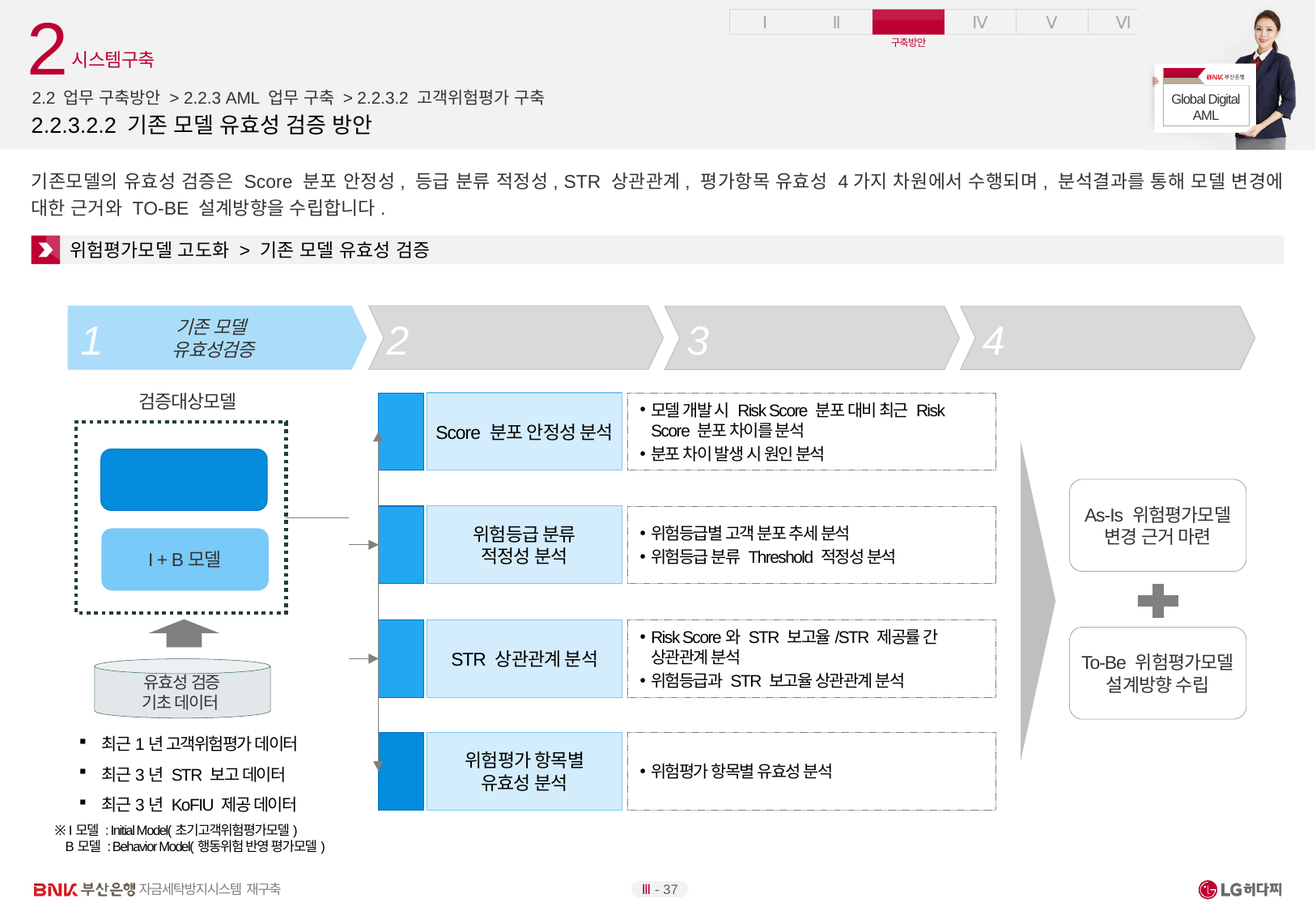

2
시스템구축
2.2 업무 구축방안 > 2.2.3 AML 업무 구축 > 2.2.3.2 고객위험평가 구축
# 2.2.3.2.2 기존 모델 유효성 검증 방안
기존모델의 유효성 검증은 Score 분포 안정성, 등급 분류 적정성, STR 상관관계, 평가항목 유효성 4가지 차원에서 수행되며, 분석결과를 통해 모델 변경에 대한 근거와 TO-BE 설계방향을 수립합니다.
위험평가모델 고도화 > 기존 모델 유효성 검증

기존 모델
유효성검증
To-Be
모델 설계
모델 적용
방안 수립
모델 평가
및 테스트
4
1
2
3
검증대상모델
1
Score 분포 안정성 분석
모델 개발 시 Risk Score 분포 대비 최근 Risk Score 분포 차이를 분석
분포 차이 발생 시 원인 분석

Initial 모델
As-Is 위험평가모델
변경 근거 마련
2
위험등급 분류
적정성 분석
위험등급별 고객 분포 추세 분석
위험등급 분류 Threshold 적정성 분석
I + B모델

3
STR 상관관계 분석
Risk Score와 STR 보고율/STR 제공률 간 상관관계 분석
위험등급과 STR 보고율 상관관계 분석
To-Be 위험평가모델
설계방향 수립
유효성 검증
기초 데이터
4
위험평가 항목별
유효성 분석
위험평가 항목별 유효성 분석
최근1년 고객위험평가 데이터
최근3년 STR 보고 데이터
최근3년 KoFIU 제공 데이터
※ I모델 : Initial Model(초기고객위험평가모델)
    B모델 : Behavior Model(행동위험 반영 평가모델)
Ⅲ - 37